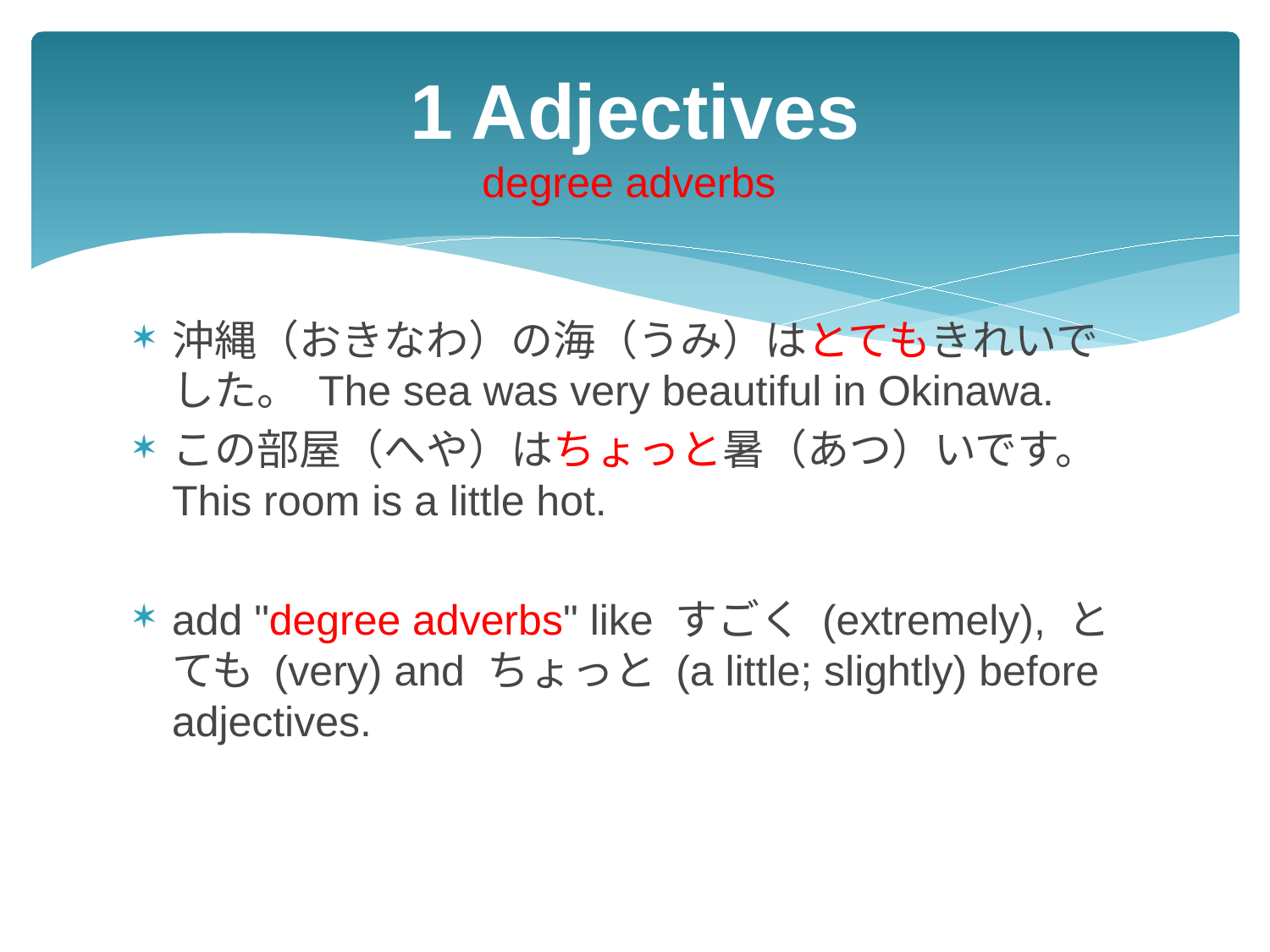

# 1 Adjectives degree adverbs
沖縄（おきなわ）の海（うみ）はとてもきれいでした。 The sea was very beautiful in Okinawa.
この部屋（へや）はちょっと暑（あつ）いです。 This room is a little hot.

add "degree adverbs" like すごく (extremely), とても (very) and ちょっと (a little; slightly) before adjectives.